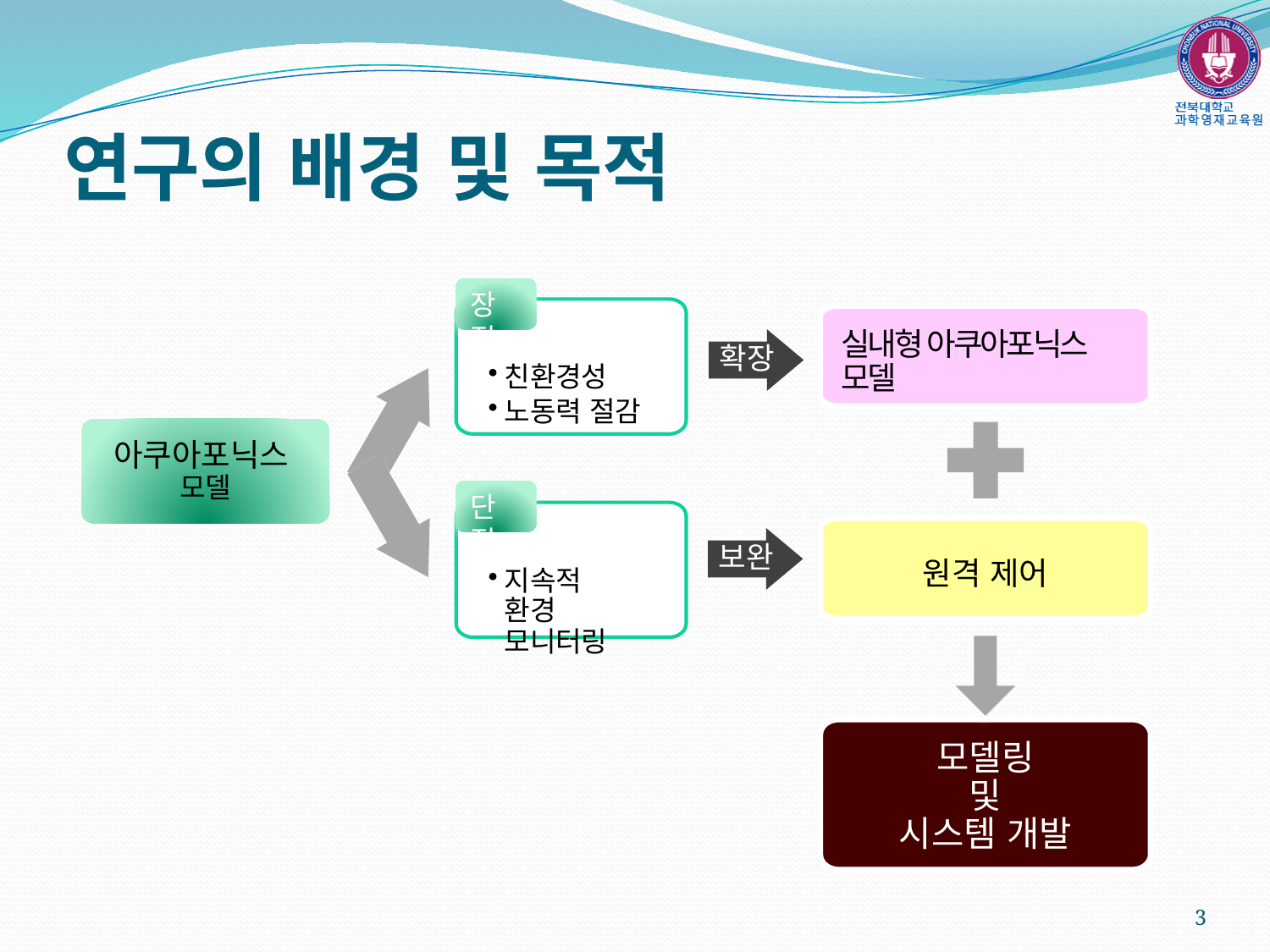

# 연구의 배경 및 목적
장점

친환경성
노동력 절감

실내형 아쿠아포닉스 모델
확장

아쿠아포닉스
모델
단점

지속적
환경 모니터링

원격 제어
보완

모델링
및
시스템 개발
3